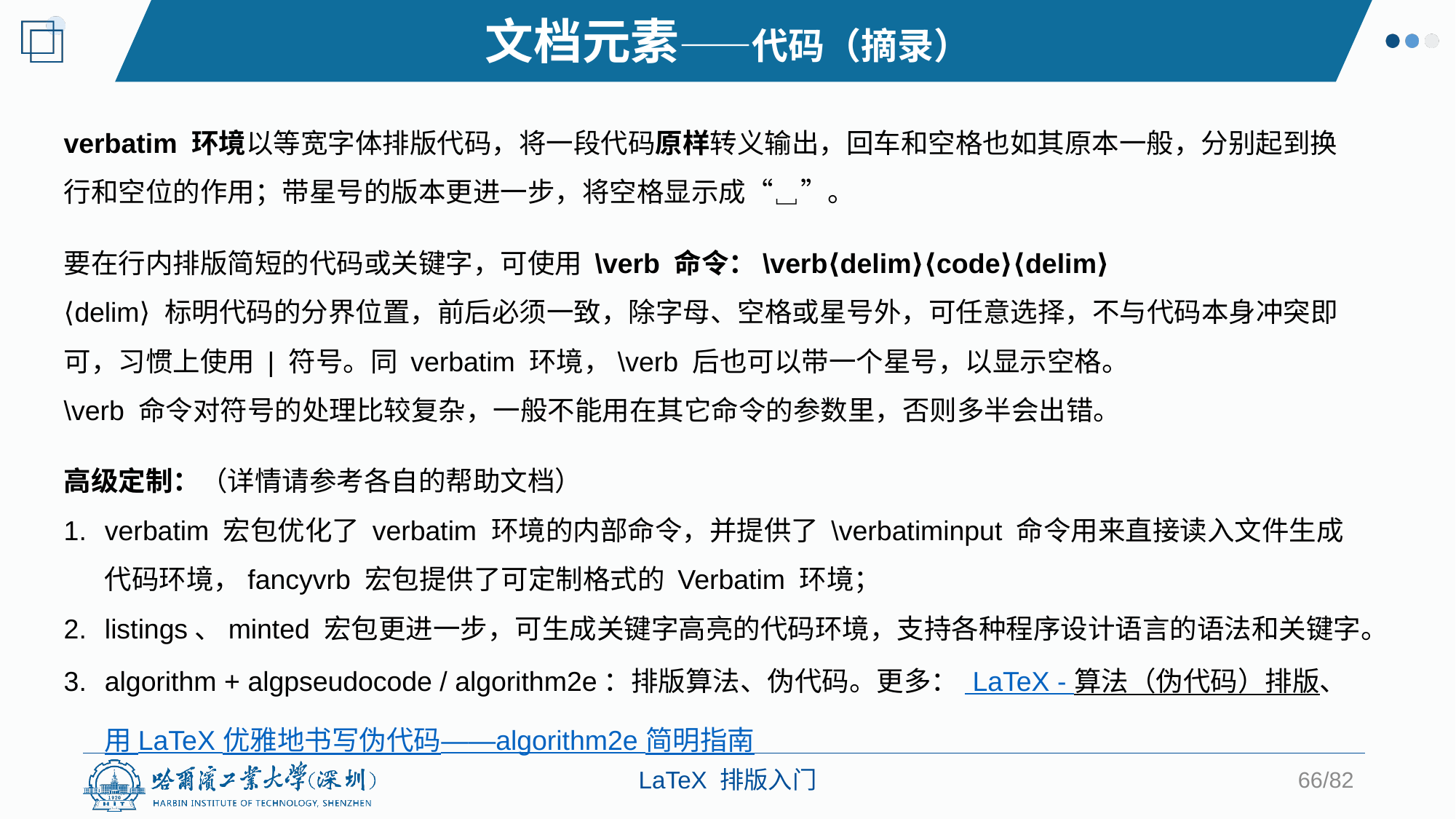

文档元素——代码（摘录）
verbatim 环境以等宽字体排版代码，将一段代码原样转义输出，回车和空格也如其原本一般，分别起到换行和空位的作用；带星号的版本更进一步，将空格显示成“␣”。

要在行内排版简短的代码或关键字，可使用 \verb 命令：\verb⟨delim⟩⟨code⟩⟨delim⟩
⟨delim⟩ 标明代码的分界位置，前后必须一致，除字母、空格或星号外，可任意选择，不与代码本身冲突即可，习惯上使用 | 符号。同 verbatim 环境，\verb 后也可以带一个星号，以显示空格。
\verb 命令对符号的处理比较复杂，一般不能用在其它命令的参数里，否则多半会出错。

高级定制：（详情请参考各自的帮助文档）
verbatim 宏包优化了 verbatim 环境的内部命令，并提供了 \verbatiminput 命令用来直接读入文件生成代码环境，fancyvrb 宏包提供了可定制格式的 Verbatim 环境；
listings、minted 宏包更进一步，可生成关键字高亮的代码环境，支持各种程序设计语言的语法和关键字。
algorithm + algpseudocode / algorithm2e：排版算法、伪代码。更多： LaTeX - 算法（伪代码）排版、用 LaTeX 优雅地书写伪代码——algorithm2e 简明指南
66/82